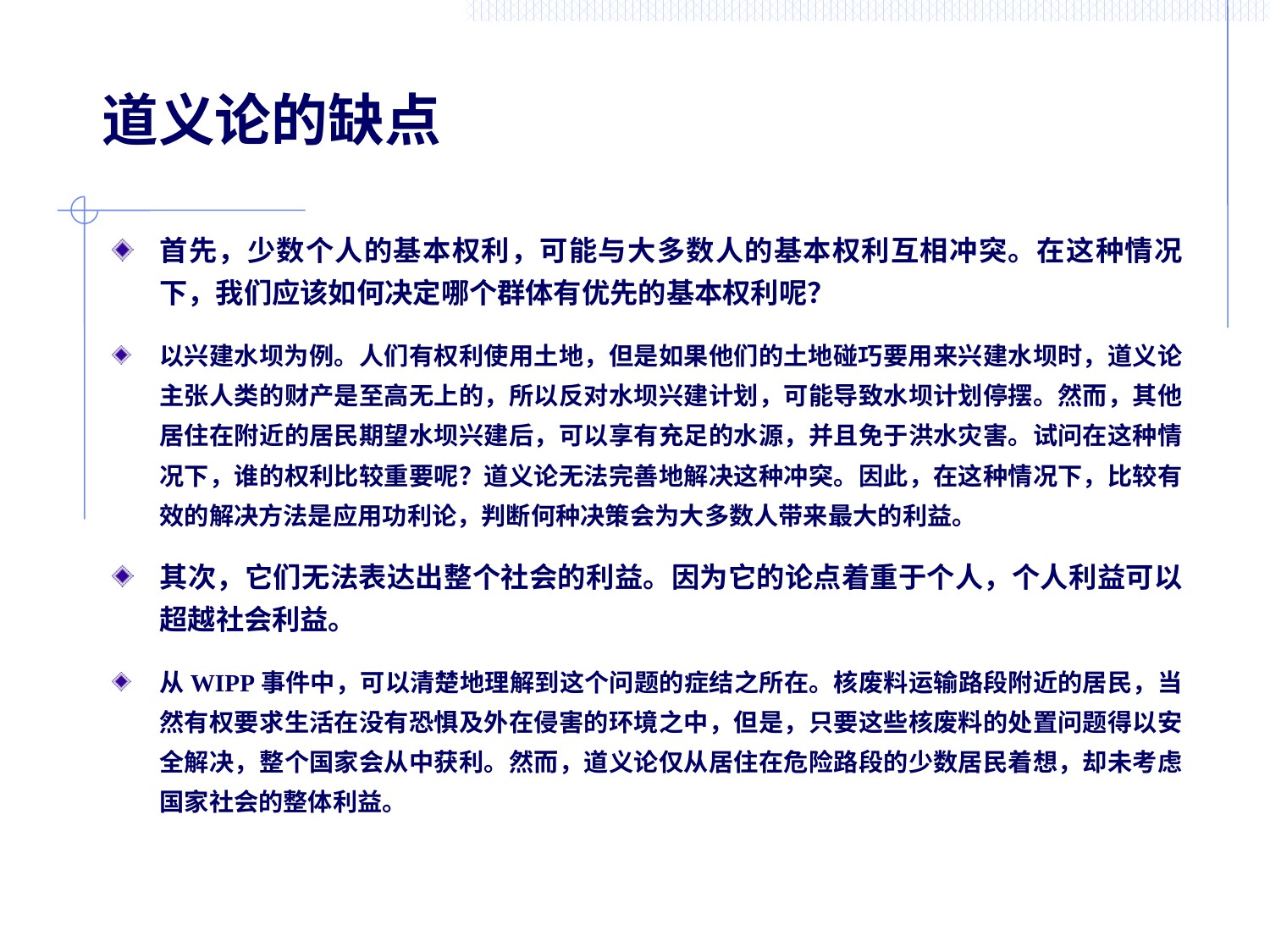

# 道义论的缺点
首先，少数个人的基本权利，可能与大多数人的基本权利互相冲突。在这种情况下，我们应该如何决定哪个群体有优先的基本权利呢？
以兴建水坝为例。人们有权利使用土地，但是如果他们的土地碰巧要用来兴建水坝时，道义论主张人类的财产是至高无上的，所以反对水坝兴建计划，可能导致水坝计划停摆。然而，其他居住在附近的居民期望水坝兴建后，可以享有充足的水源，并且免于洪水灾害。试问在这种情况下，谁的权利比较重要呢？道义论无法完善地解决这种冲突。因此，在这种情况下，比较有效的解决方法是应用功利论，判断何种决策会为大多数人带来最大的利益。
其次，它们无法表达出整个社会的利益。因为它的论点着重于个人，个人利益可以超越社会利益。
从WIPP事件中，可以清楚地理解到这个问题的症结之所在。核废料运输路段附近的居民，当然有权要求生活在没有恐惧及外在侵害的环境之中，但是，只要这些核废料的处置问题得以安全解决，整个国家会从中获利。然而，道义论仅从居住在危险路段的少数居民着想，却未考虑国家社会的整体利益。